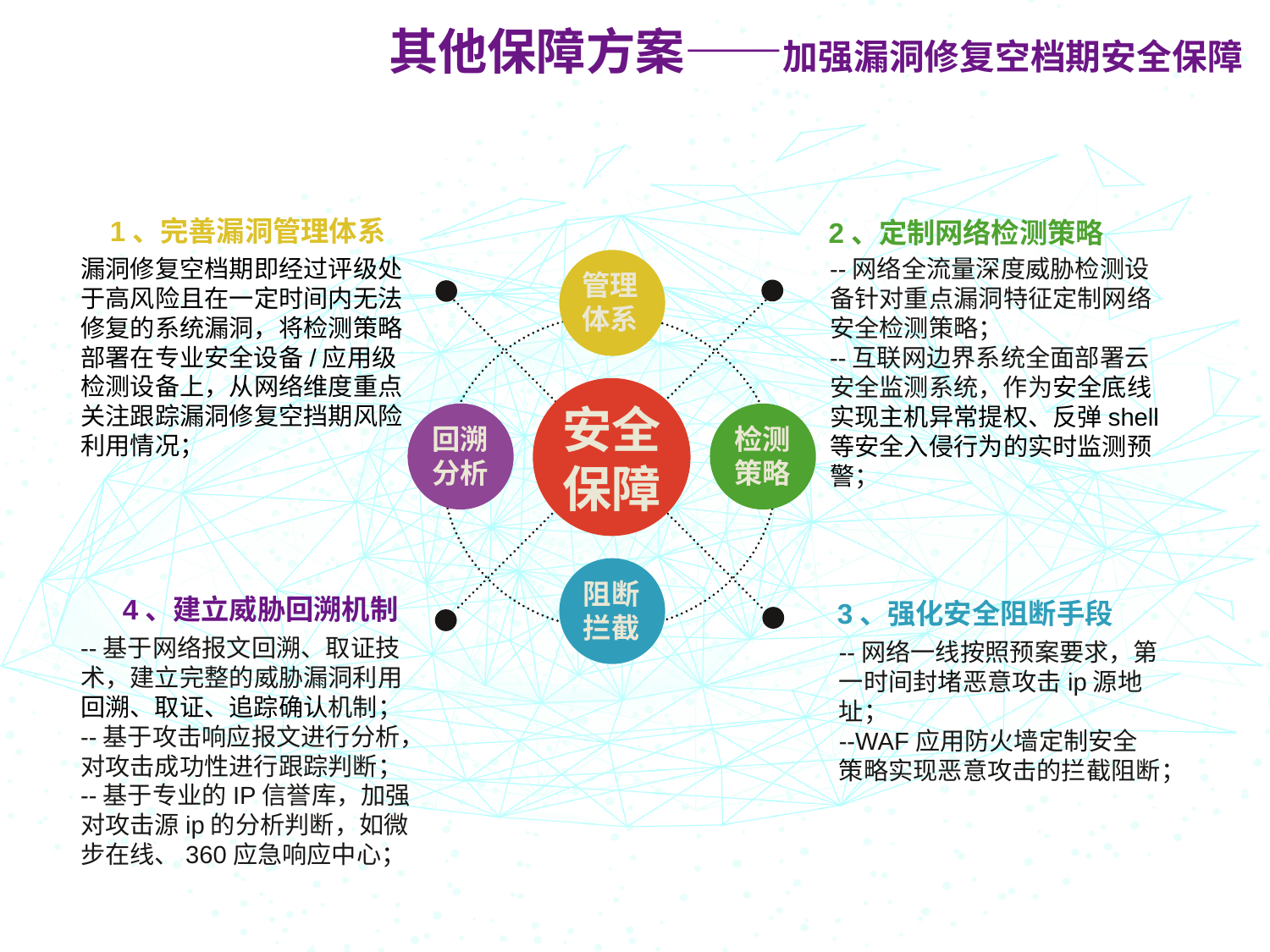

其他保障方案——加强漏洞修复空档期安全保障
1、完善漏洞管理体系
2、定制网络检测策略
漏洞修复空档期即经过评级处于高风险且在一定时间内无法修复的系统漏洞，将检测策略部署在专业安全设备/应用级检测设备上，从网络维度重点关注跟踪漏洞修复空挡期风险利用情况；
--网络全流量深度威胁检测设备针对重点漏洞特征定制网络安全检测策略；
--互联网边界系统全面部署云安全监测系统，作为安全底线实现主机异常提权、反弹shell等安全入侵行为的实时监测预警；

管理
体系

安全
保障

回溯
分析
检测
策略

阻断
拦截
4、建立威胁回溯机制
3、强化安全阻断手段

--基于网络报文回溯、取证技术，建立完整的威胁漏洞利用回溯、取证、追踪确认机制；
--基于攻击响应报文进行分析，对攻击成功性进行跟踪判断；
--基于专业的IP信誉库，加强对攻击源ip的分析判断，如微步在线、360应急响应中心；
--网络一线按照预案要求，第一时间封堵恶意攻击ip源地址；
--WAF应用防火墙定制安全策略实现恶意攻击的拦截阻断；